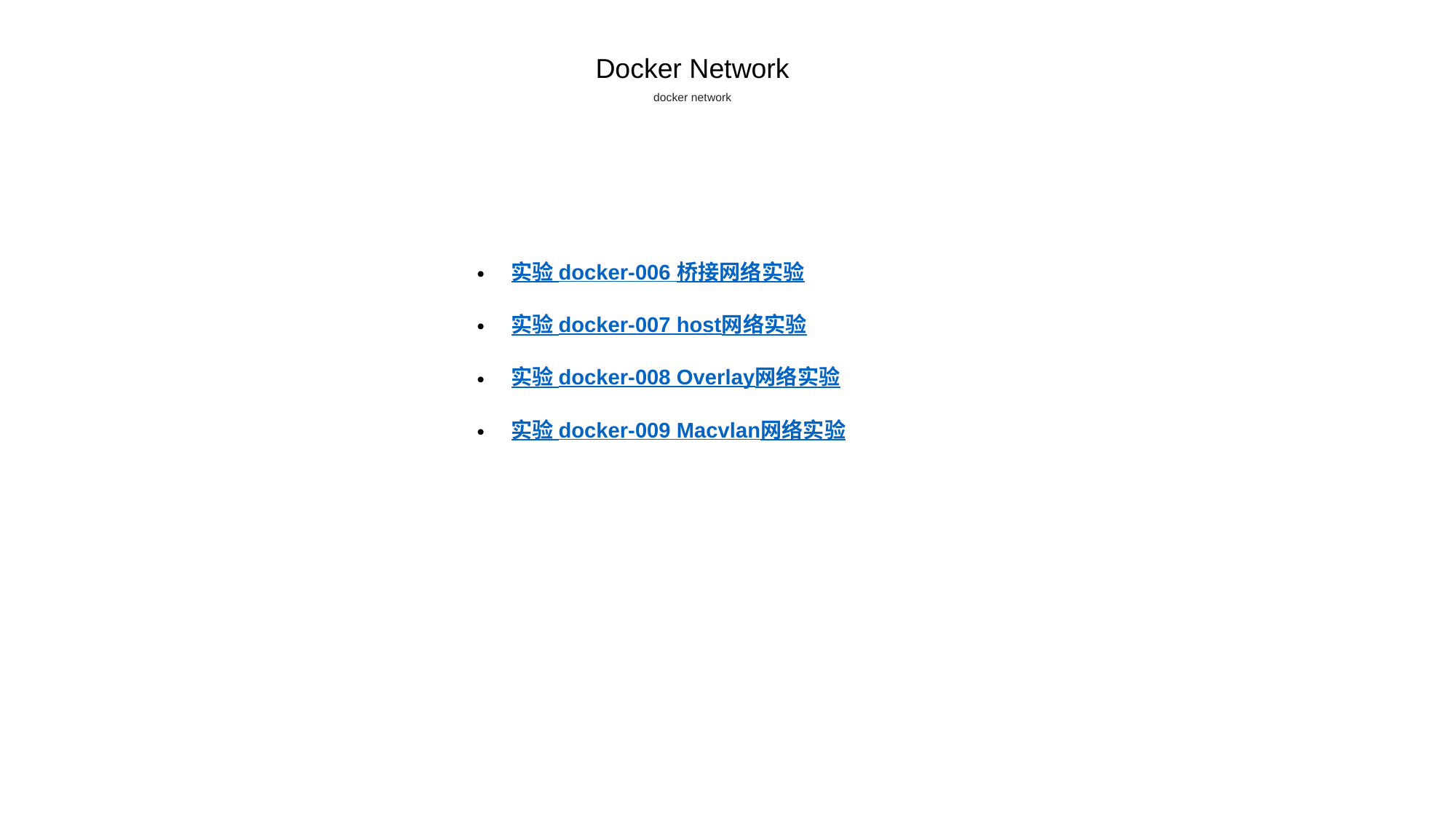

Docker Network

docker network
实验 docker-006 桥接网络实验
实验 docker-007 host网络实验
实验 docker-008 Overlay网络实验
实验 docker-009 Macvlan网络实验